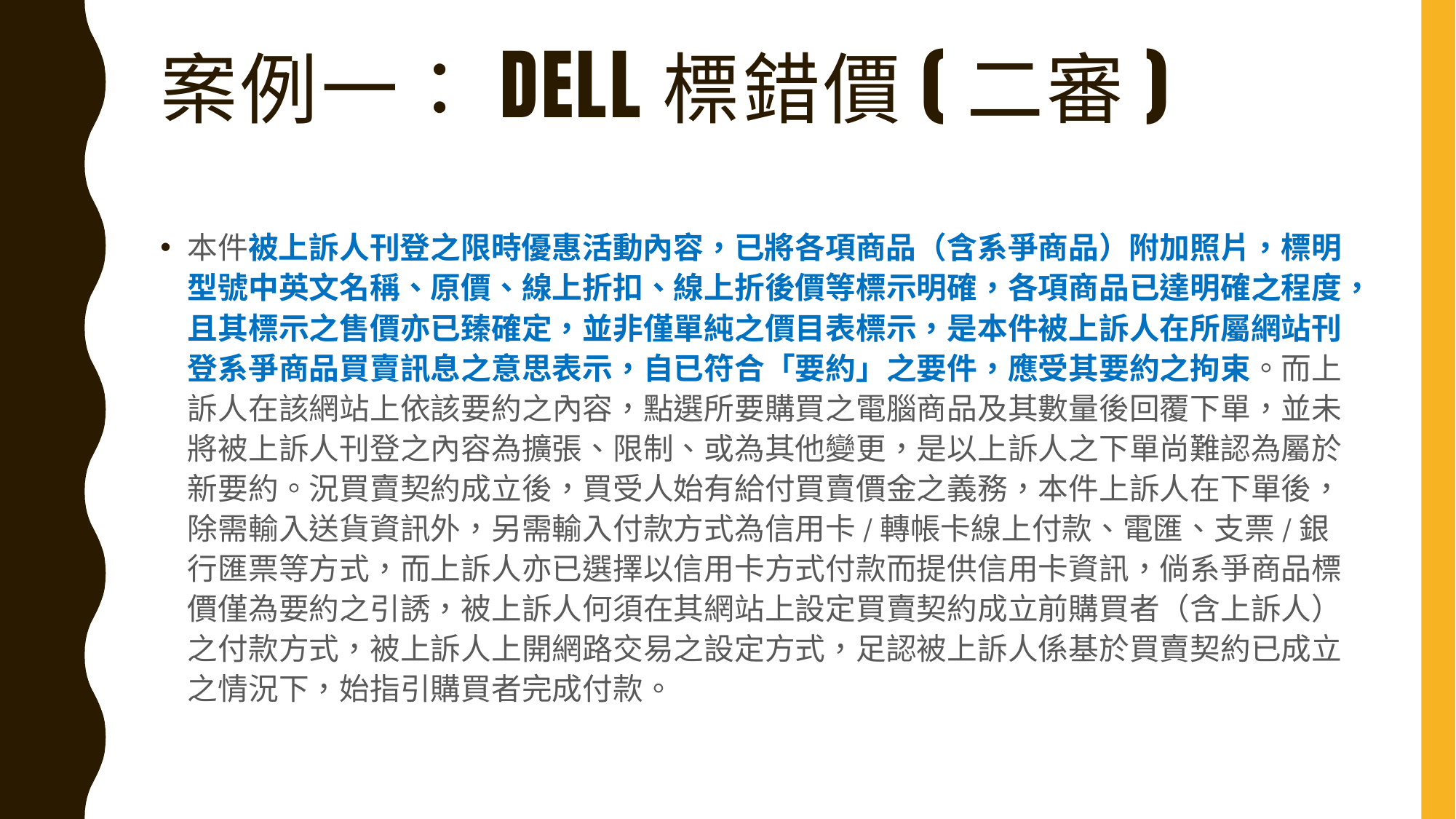

# 案例一：dell標錯價(二審)
本件被上訴人刊登之限時優惠活動內容，已將各項商品（含系爭商品）附加照片，標明型號中英文名稱、原價、線上折扣、線上折後價等標示明確，各項商品已達明確之程度，且其標示之售價亦已臻確定，並非僅單純之價目表標示，是本件被上訴人在所屬網站刊登系爭商品買賣訊息之意思表示，自已符合「要約」之要件，應受其要約之拘束。而上訴人在該網站上依該要約之內容，點選所要購買之電腦商品及其數量後回覆下單，並未將被上訴人刊登之內容為擴張、限制、或為其他變更，是以上訴人之下單尚難認為屬於新要約。況買賣契約成立後，買受人始有給付買賣價金之義務，本件上訴人在下單後，除需輸入送貨資訊外，另需輸入付款方式為信用卡/轉帳卡線上付款、電匯、支票/銀行匯票等方式，而上訴人亦已選擇以信用卡方式付款而提供信用卡資訊，倘系爭商品標價僅為要約之引誘，被上訴人何須在其網站上設定買賣契約成立前購買者（含上訴人）之付款方式，被上訴人上開網路交易之設定方式，足認被上訴人係基於買賣契約已成立之情況下，始指引購買者完成付款。